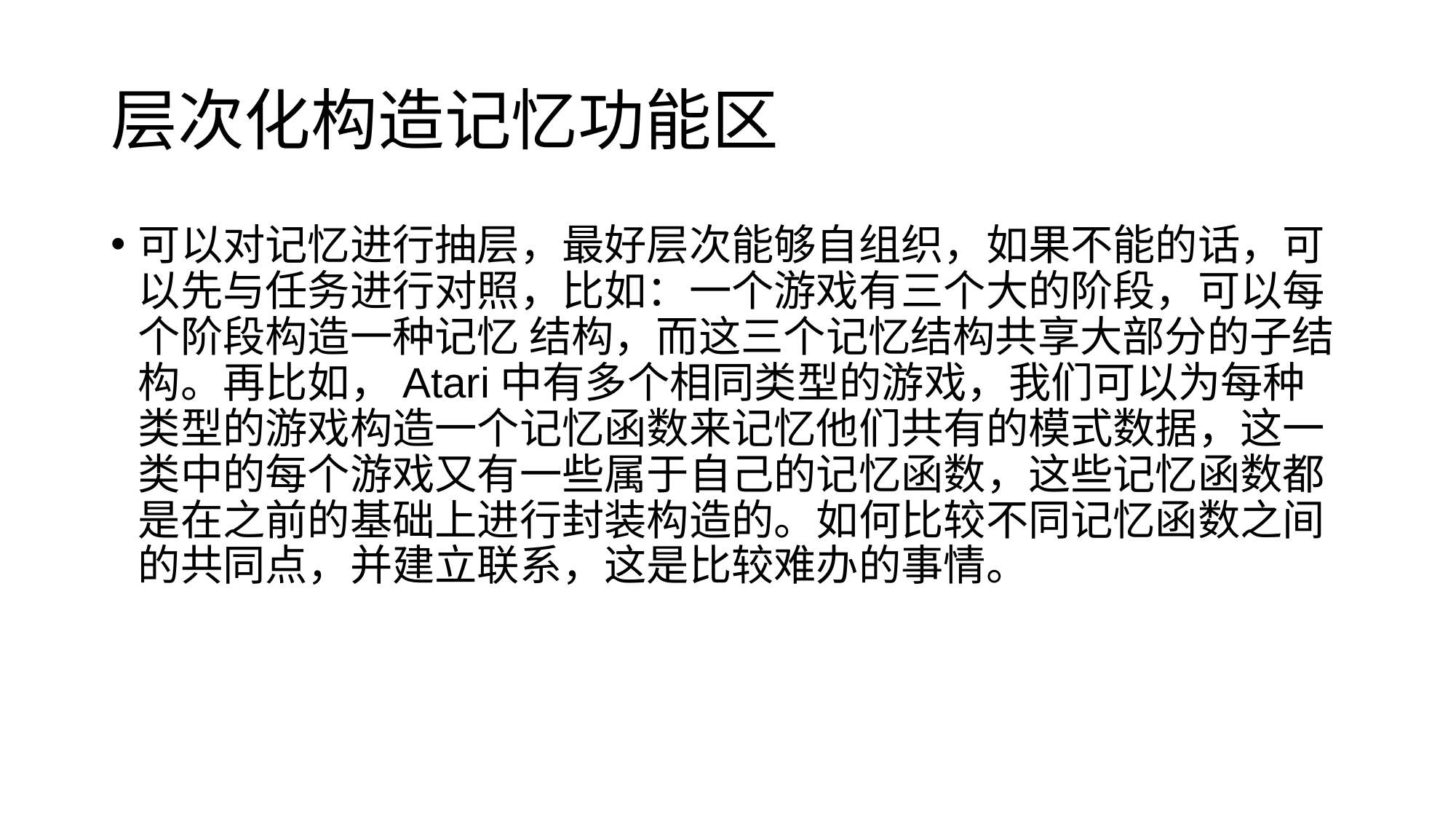

# 层次化构造记忆功能区
可以对记忆进行抽层，最好层次能够自组织，如果不能的话，可以先与任务进行对照，比如：一个游戏有三个大的阶段，可以每个阶段构造一种记忆 结构，而这三个记忆结构共享大部分的子结构。再比如，Atari中有多个相同类型的游戏，我们可以为每种类型的游戏构造一个记忆函数来记忆他们共有的模式数据，这一类中的每个游戏又有一些属于自己的记忆函数，这些记忆函数都是在之前的基础上进行封装构造的。如何比较不同记忆函数之间的共同点，并建立联系，这是比较难办的事情。